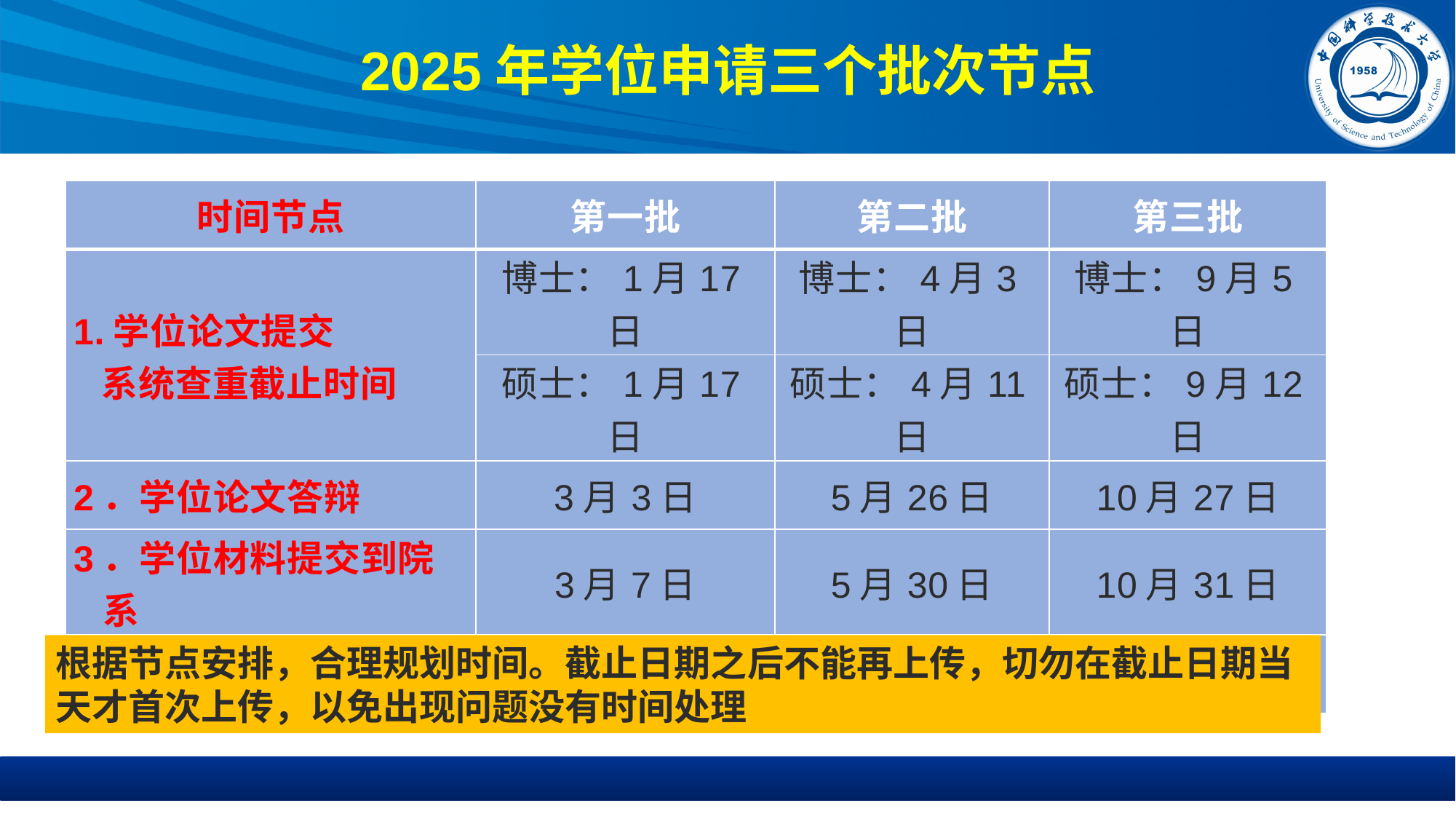

# 2025年学位申请三个批次节点
| 时间节点 | 第一批 | 第二批 | 第三批 |
| --- | --- | --- | --- |
| 1.学位论文提交 系统查重截止时间 | 博士：1月17日 | 博士：4月3日 | 博士：9月5日 |
|  | 硕士：1月17日 | 硕士：4月11日 | 硕士：9月12日 |
| 2．学位论文答辩 | 3月3日 | 5月26日 | 10月27日 |
| 3．学位材料提交到院系 | 3月7日 | 5月30日 | 10月31日 |
| 4．院系提交学位材料 | 3月11日 | 6月3日 | 11月4日 |
根据节点安排，合理规划时间。截止日期之后不能再上传，切勿在截止日期当天才首次上传，以免出现问题没有时间处理